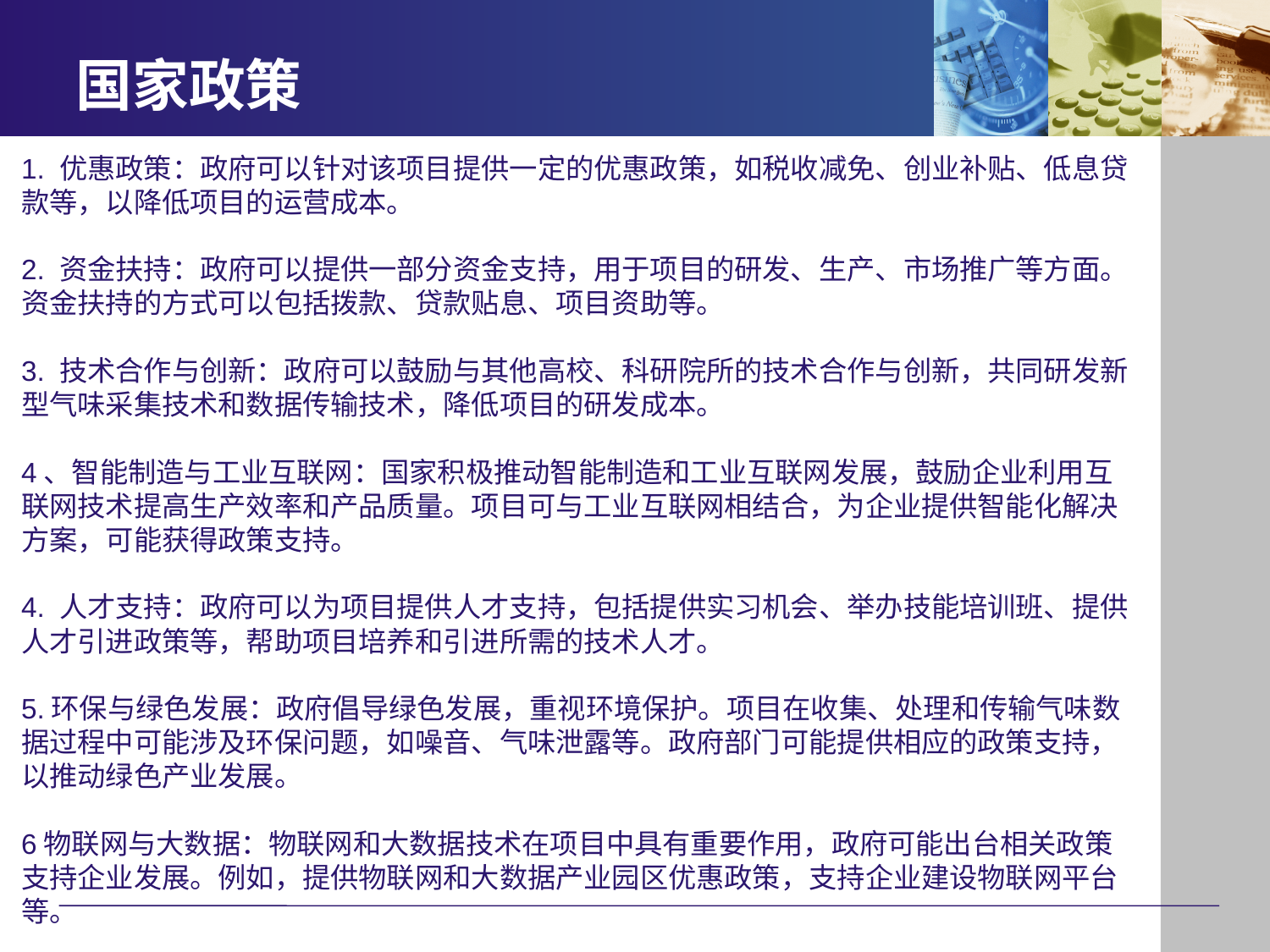

# 国家政策
1. 优惠政策：政府可以针对该项目提供一定的优惠政策，如税收减免、创业补贴、低息贷款等，以降低项目的运营成本。

2. 资金扶持：政府可以提供一部分资金支持，用于项目的研发、生产、市场推广等方面。资金扶持的方式可以包括拨款、贷款贴息、项目资助等。

3. 技术合作与创新：政府可以鼓励与其他高校、科研院所的技术合作与创新，共同研发新型气味采集技术和数据传输技术，降低项目的研发成本。

4、智能制造与工业互联网：国家积极推动智能制造和工业互联网发展，鼓励企业利用互联网技术提高生产效率和产品质量。项目可与工业互联网相结合，为企业提供智能化解决方案，可能获得政策支持。

4. 人才支持：政府可以为项目提供人才支持，包括提供实习机会、举办技能培训班、提供人才引进政策等，帮助项目培养和引进所需的技术人才。

5.环保与绿色发展：政府倡导绿色发展，重视环境保护。项目在收集、处理和传输气味数据过程中可能涉及环保问题，如噪音、气味泄露等。政府部门可能提供相应的政策支持，以推动绿色产业发展。

6物联网与大数据：物联网和大数据技术在项目中具有重要作用，政府可能出台相关政策支持企业发展。例如，提供物联网和大数据产业园区优惠政策，支持企业建设物联网平台等。